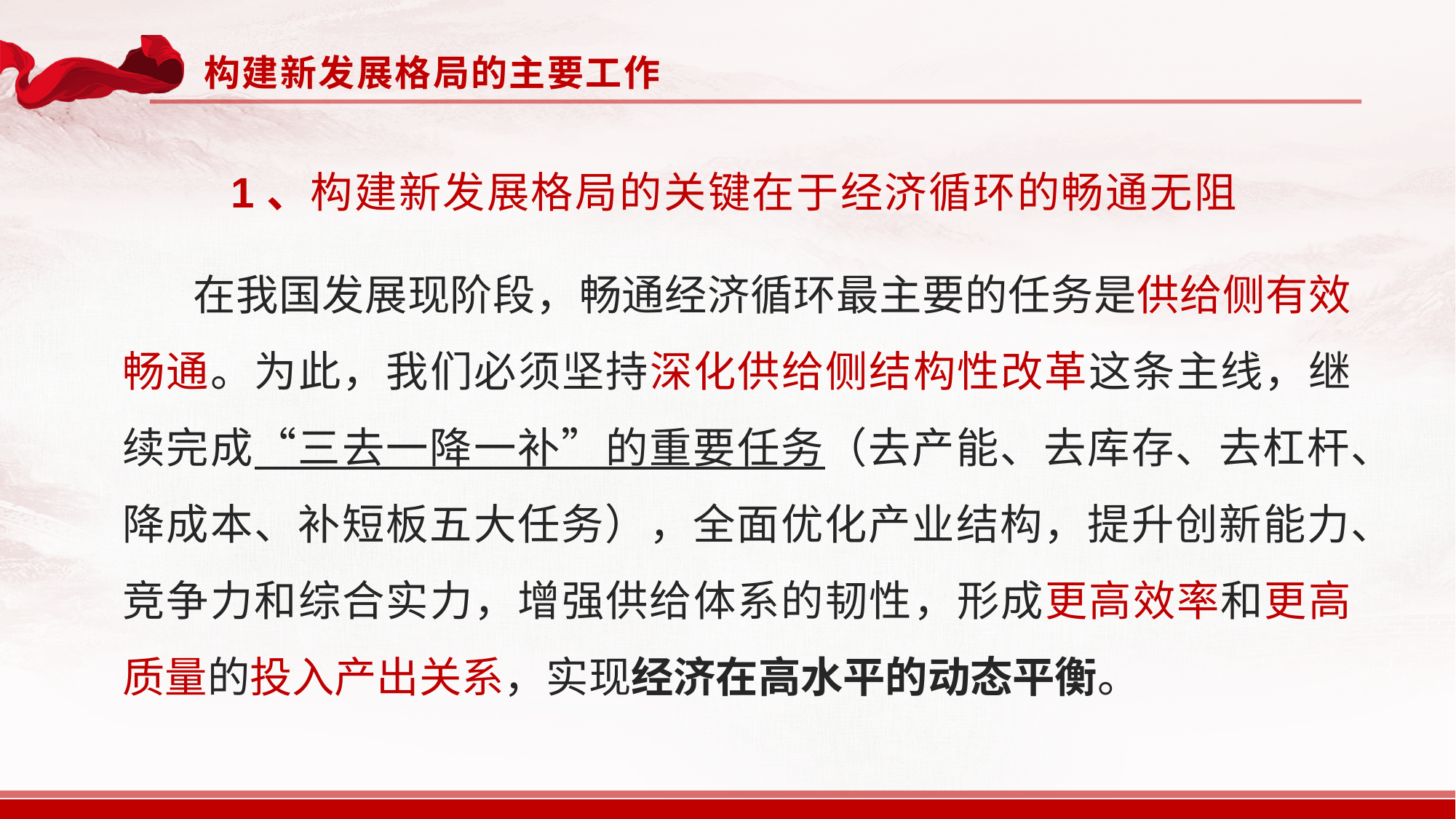

构建新发展格局的主要工作
 1、构建新发展格局的关键在于经济循环的畅通无阻
       在我国发展现阶段，畅通经济循环最主要的任务是供给侧有效畅通。为此，我们必须坚持深化供给侧结构性改革这条主线，继续完成“三去一降一补”的重要任务（去产能、去库存、去杠杆、降成本、补短板五大任务），全面优化产业结构，提升创新能力、竞争力和综合实力，增强供给体系的韧性，形成更高效率和更高质量的投入产出关系，实现经济在高水平的动态平衡。